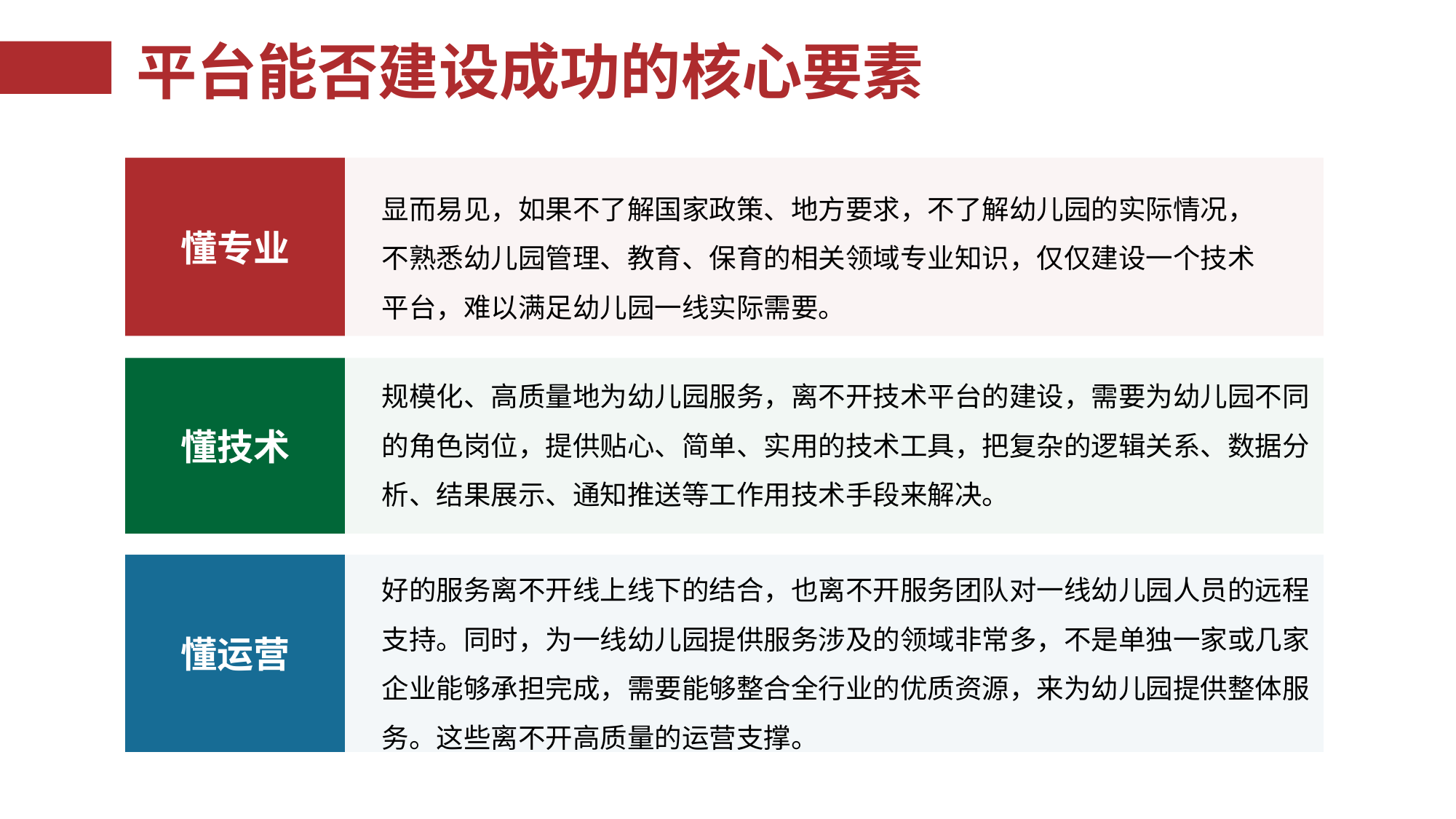

# 平台能否建设成功的核心要素

懂专业

显而易见，如果不了解国家政策、地方要求，不了解幼儿园的实际情况，不熟悉幼儿园管理、教育、保育的相关领域专业知识，仅仅建设一个技术平台，难以满足幼儿园一线实际需要。
规模化、高质量地为幼儿园服务，离不开技术平台的建设，需要为幼儿园不同的角色岗位，提供贴心、简单、实用的技术工具，把复杂的逻辑关系、数据分析、结果展示、通知推送等工作用技术手段来解决。
懂技术

好的服务离不开线上线下的结合，也离不开服务团队对一线幼儿园人员的远程支持。同时，为一线幼儿园提供服务涉及的领域非常多，不是单独一家或几家企业能够承担完成，需要能够整合全行业的优质资源，来为幼儿园提供整体服务。这些离不开高质量的运营支撑。
懂运营